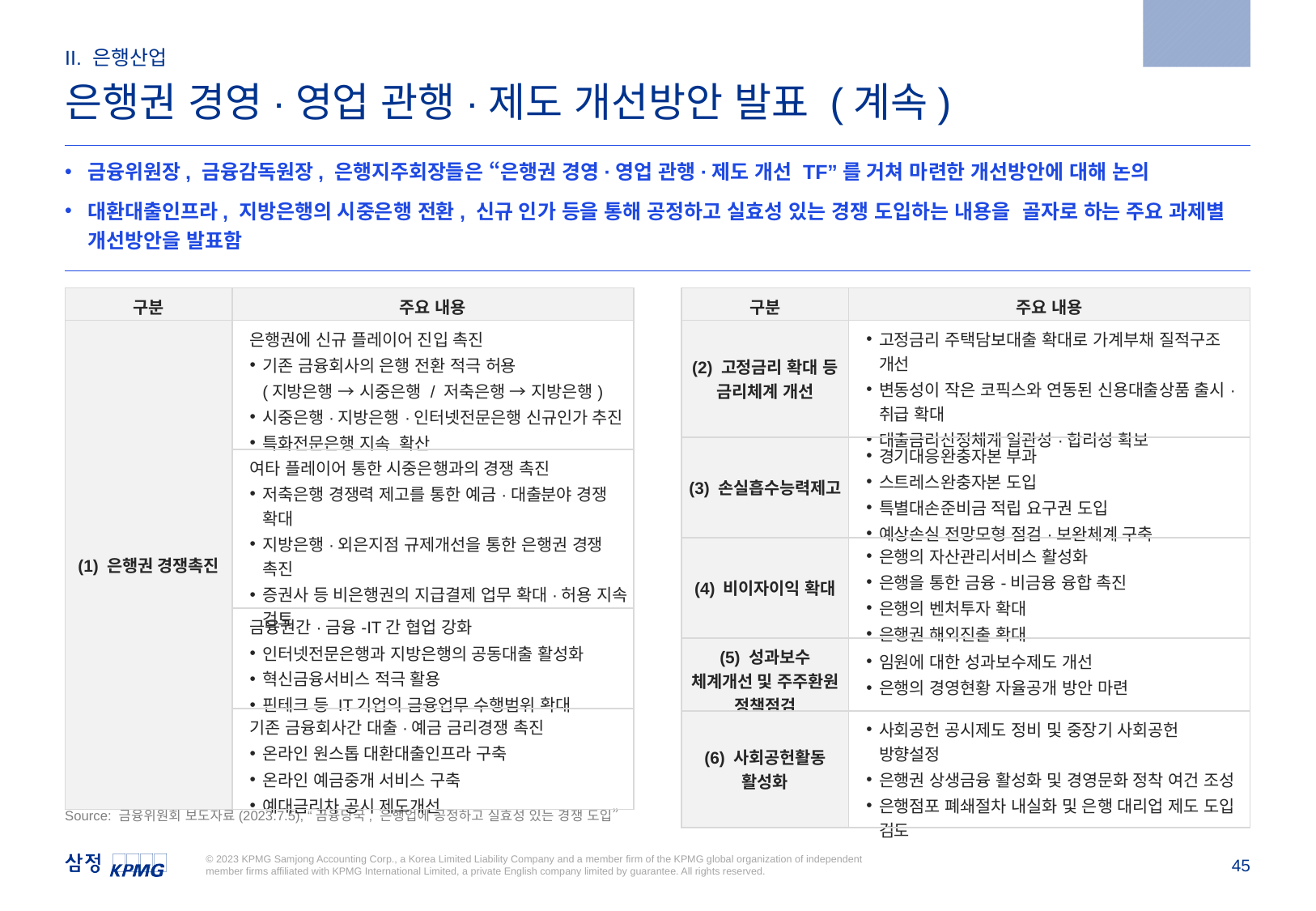

2023.7.5
II. 은행산업
은행권 경영·영업 관행·제도 개선방안 발표 (계속)
금융위원장, 금융감독원장, 은행지주회장들은 “은행권 경영·영업 관행·제도 개선 TF”를 거쳐 마련한 개선방안에 대해 논의
대환대출인프라, 지방은행의 시중은행 전환, 신규 인가 등을 통해 공정하고 실효성 있는 경쟁 도입하는 내용을  골자로 하는 주요 과제별 개선방안을 발표함
| 구분 | 주요 내용 |
| --- | --- |
| (1) 은행권 경쟁촉진 | 은행권에 신규 플레이어 진입 촉진 기존 금융회사의 은행 전환 적극 허용 (지방은행 → 시중은행 / 저축은행 → 지방은행) 시중은행·지방은행·인터넷전문은행 신규인가 추진 특화전문은행 지속 확산 |
|  | 여타 플레이어 통한 시중은행과의 경쟁 촉진 저축은행 경쟁력 제고를 통한 예금·대출분야 경쟁 확대 지방은행·외은지점 규제개선을 통한 은행권 경쟁 촉진 증권사 등 비은행권의 지급결제 업무 확대·허용 지속 검토 |
|  | 금융권간·금융-IT간 협업 강화 인터넷전문은행과 지방은행의 공동대출 활성화 혁신금융서비스 적극 활용 핀테크 등 IT기업의 금융업무 수행범위 확대 |
|  | 기존 금융회사간 대출·예금 금리경쟁 촉진 온라인 원스톱 대환대출인프라 구축 온라인 예금중개 서비스 구축 예대금리차 공시 제도개선 |
| 구분 | 주요 내용 |
| --- | --- |
| (2) 고정금리 확대 등 금리체계 개선 | 고정금리 주택담보대출 확대로 가계부채 질적구조 개선 변동성이 작은 코픽스와 연동된 신용대출상품 출시·취급 확대 대출금리산정체계 일관성·합리성 확보 |
| (3) 손실흡수능력제고 | 경기대응완충자본 부과 스트레스완충자본 도입 특별대손준비금 적립 요구권 도입 예상손실 전망모형 점검·보완체계 구축 |
| (4) 비이자이익 확대 | 은행의 자산관리서비스 활성화 은행을 통한 금융-비금융 융합 촉진 은행의 벤처투자 확대 은행권 해외진출 확대 |
| (5) 성과보수 체계개선 및 주주환원 정책점검 | 임원에 대한 성과보수제도 개선 은행의 경영현황 자율공개 방안 마련 |
| (6) 사회공헌활동 활성화 | 사회공헌 공시제도 정비 및 중장기 사회공헌 방향설정 은행권 상생금융 활성화 및 경영문화 정착 여건 조성 은행점포 폐쇄절차 내실화 및 은행 대리업 제도 도입 검토 |
Source: 금융위원회 보도자료(2023.7.5), “금융당국, 은행업에 공정하고 실효성 있는 경쟁 도입”